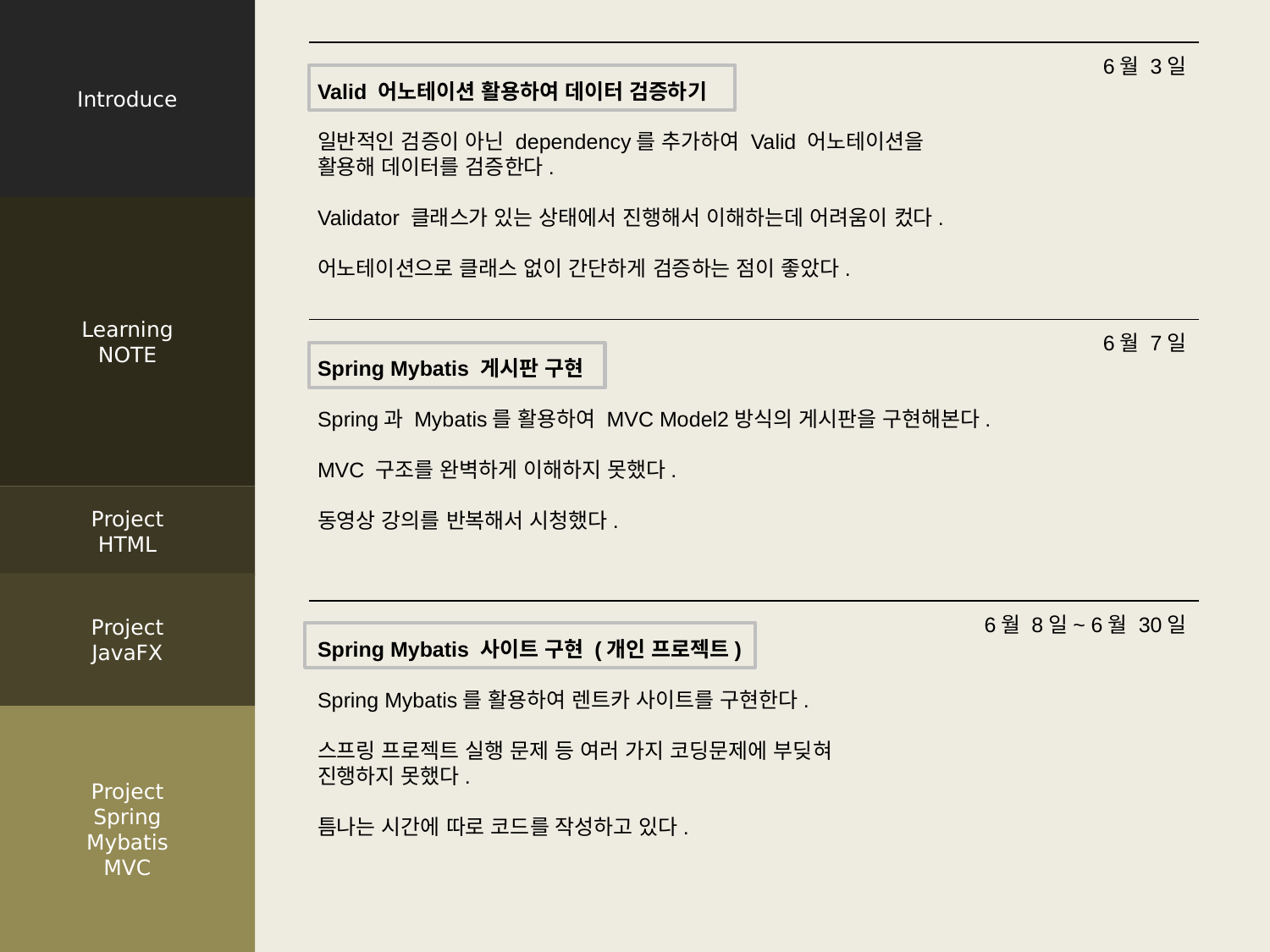

Introduce
Learning
NOTE
Project
HTML
Project
JavaFX
Project
Spring
Mybatis
MVC

6월 3일
Valid 어노테이션 활용하여 데이터 검증하기

일반적인 검증이 아닌 dependency를 추가하여 Valid 어노테이션을
활용해 데이터를 검증한다.

Validator 클래스가 있는 상태에서 진행해서 이해하는데 어려움이 컸다.

어노테이션으로 클래스 없이 간단하게 검증하는 점이 좋았다.

6월 7일
Spring Mybatis 게시판 구현

Spring과 Mybatis를 활용하여 MVC Model2방식의 게시판을 구현해본다.

MVC 구조를 완벽하게 이해하지 못했다.

동영상 강의를 반복해서 시청했다.

6월 8일~ 6월 30일
Spring Mybatis 사이트 구현 (개인 프로젝트)

Spring Mybatis를 활용하여 렌트카 사이트를 구현한다.

스프링 프로젝트 실행 문제 등 여러 가지 코딩문제에 부딪혀
진행하지 못했다.

틈나는 시간에 따로 코드를 작성하고 있다.